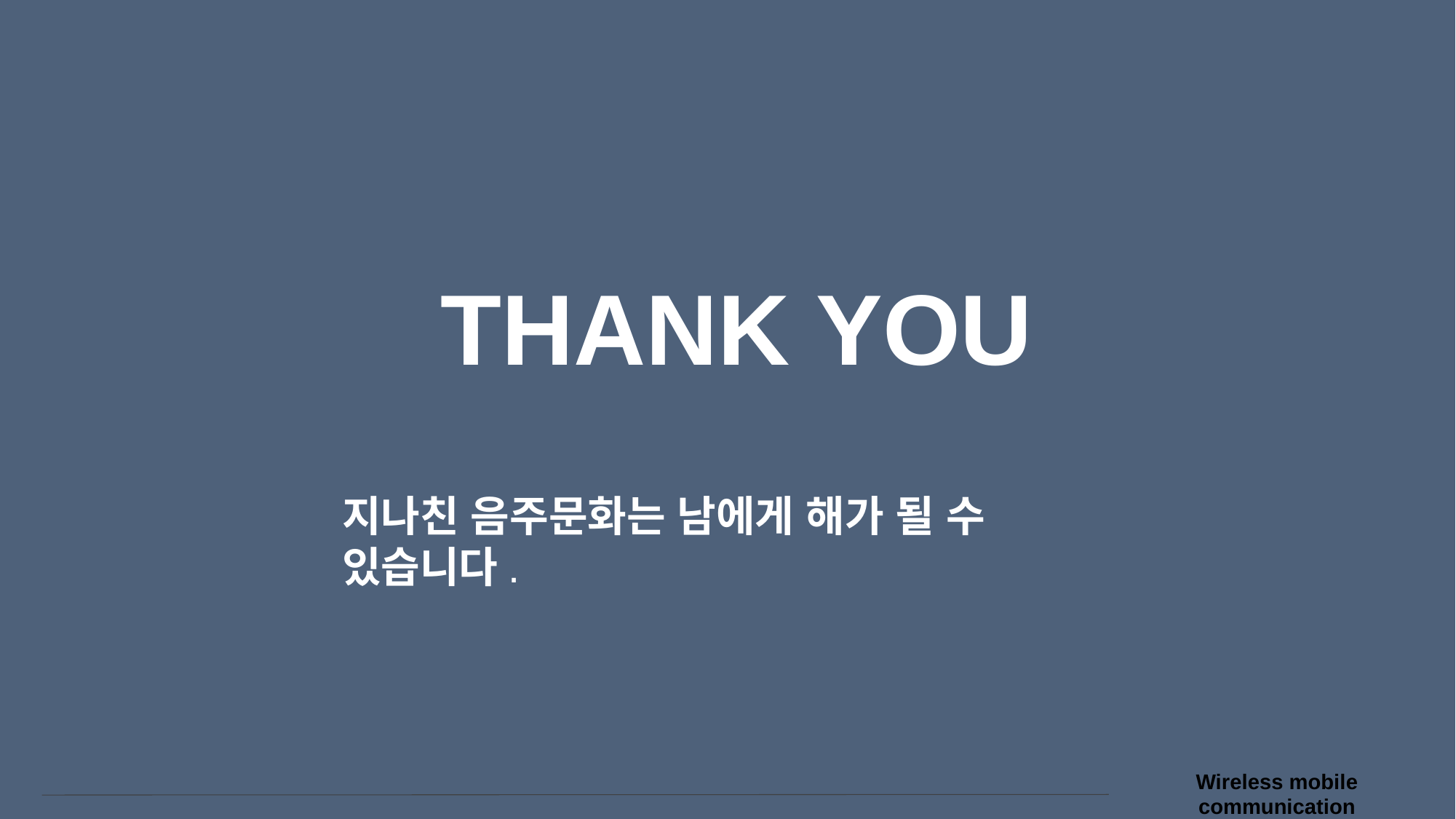

THANK YOU
지나친 음주문화는 남에게 해가 될 수 있습니다.
Wireless mobile communication